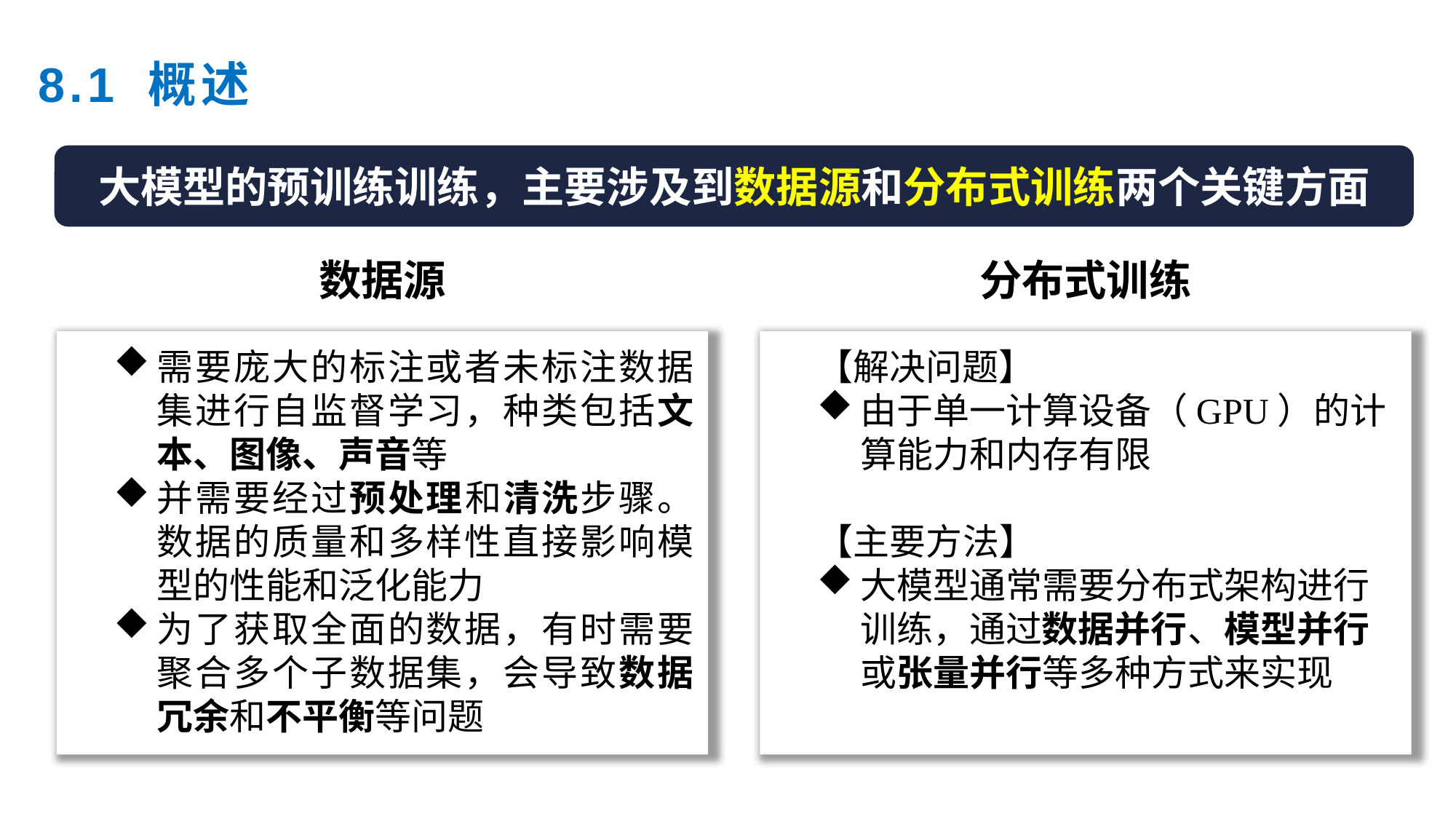

8.1 概述
大模型的预训练训练，主要涉及到数据源和分布式训练两个关键方面
数据源
分布式训练

需要庞大的标注或者未标注数据集进行自监督学习，种类包括文本、图像、声音等
并需要经过预处理和清洗步骤。数据的质量和多样性直接影响模型的性能和泛化能力
为了获取全面的数据，有时需要聚合多个子数据集，会导致数据冗余和不平衡等问题

【解决问题】
由于单一计算设备（GPU）的计算能力和内存有限

【主要方法】
大模型通常需要分布式架构进行训练，通过数据并行、模型并行或张量并行等多种方式来实现